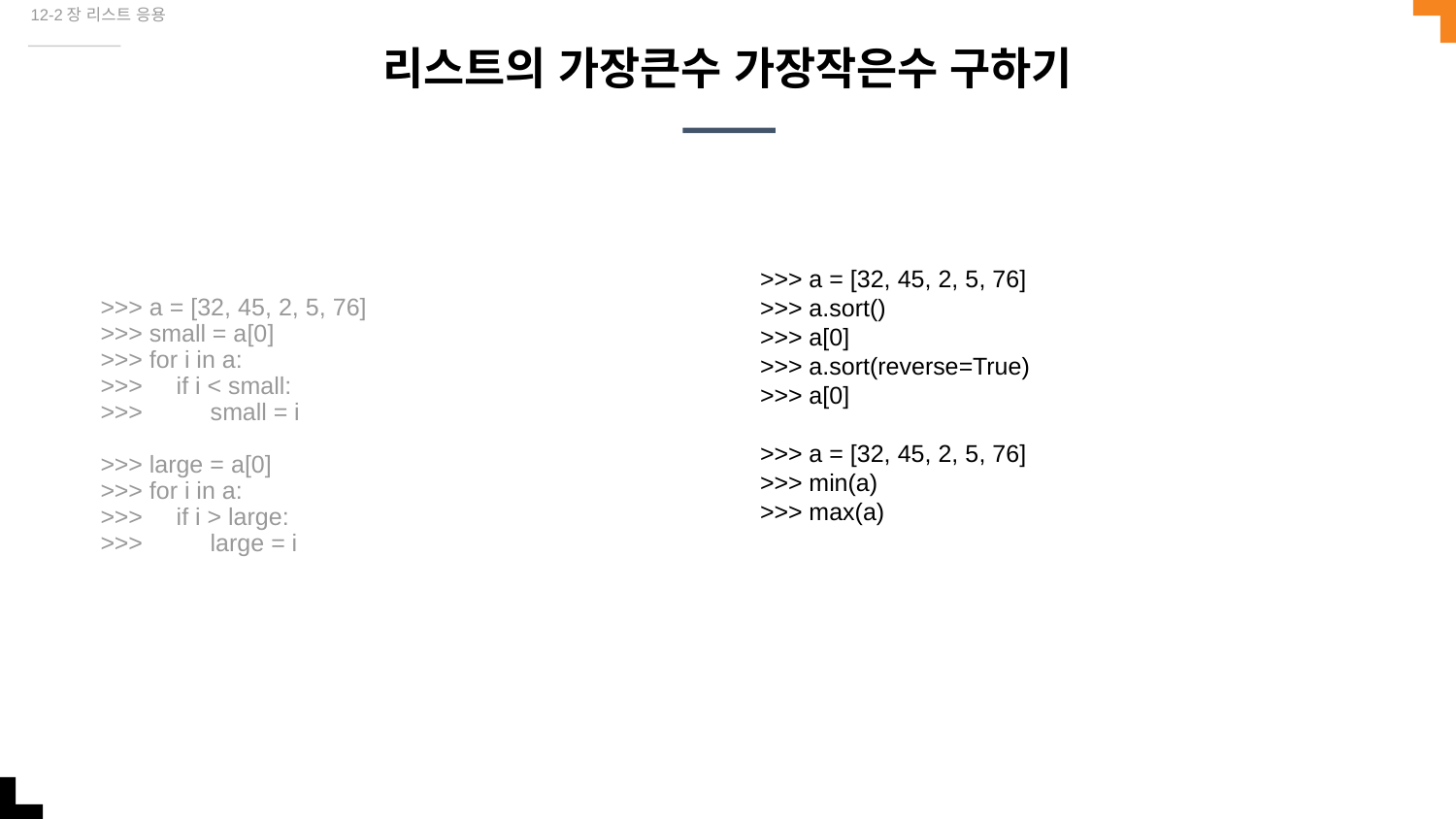

12-2장 리스트 응용
# 리스트의 가장큰수 가장작은수 구하기
>>> a = [32, 45, 2, 5, 76]
>>> a.sort()
>>> a[0]
>>> a.sort(reverse=True)
>>> a[0]

>>> a = [32, 45, 2, 5, 76]
>>> min(a)
>>> max(a)
>>> a = [32, 45, 2, 5, 76]
>>> small = a[0]
>>> for i in a:
>>>     if i < small:
>>>          small = i

>>> large = a[0]
>>> for i in a:
>>>     if i > large:
>>>          large = i